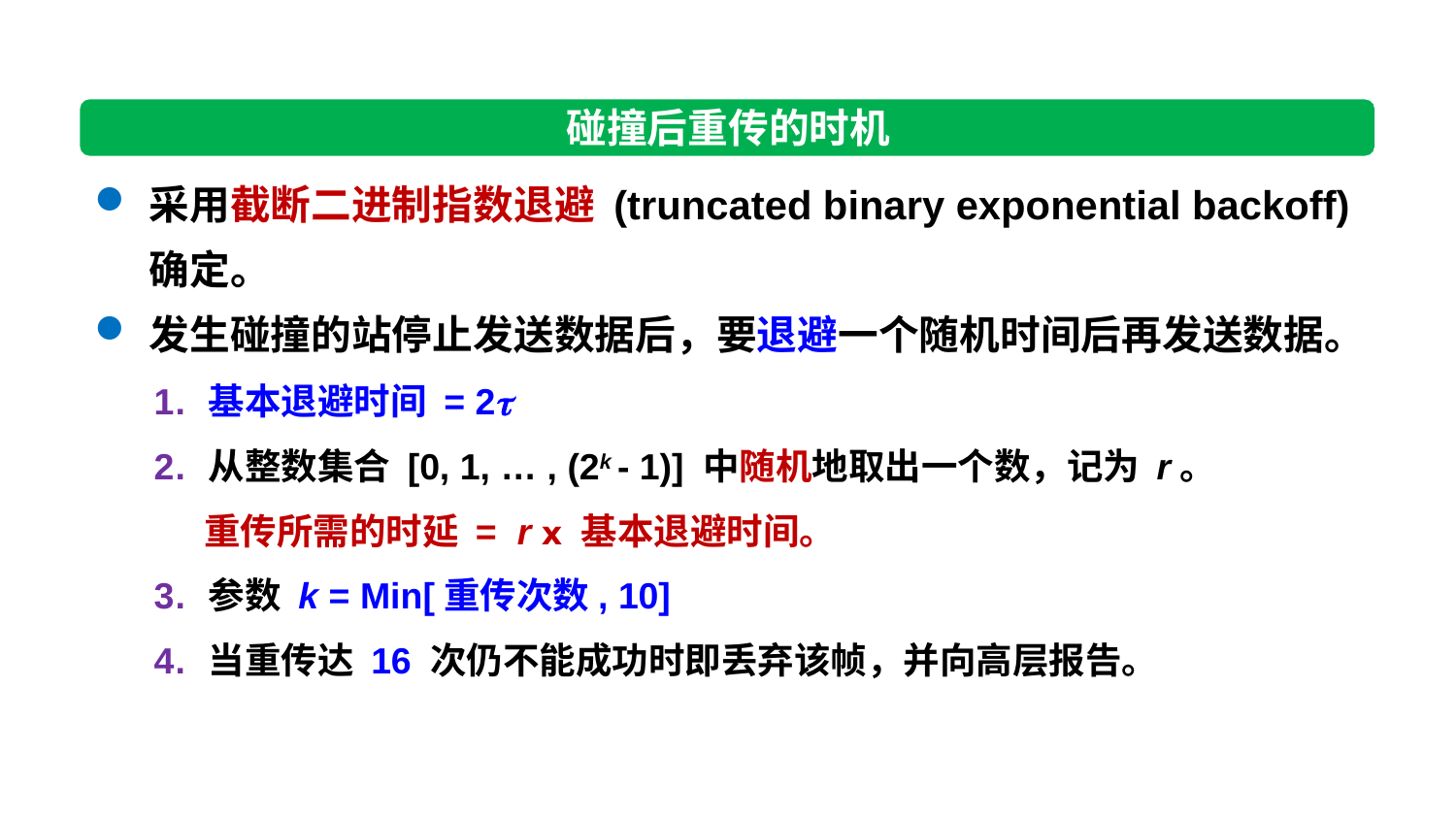

碰撞后重传的时机

采用截断二进制指数退避 (truncated binary exponential backoff) 确定。
发生碰撞的站停止发送数据后，要退避一个随机时间后再发送数据。
基本退避时间 = 2τ
从整数集合 [0, 1, … , (2k - 1)] 中随机地取出一个数，记为 r。
     重传所需的时延 =  r ⅹ 基本退避时间。
参数 k = Min[重传次数, 10]
当重传达 16 次仍不能成功时即丢弃该帧，并向高层报告。